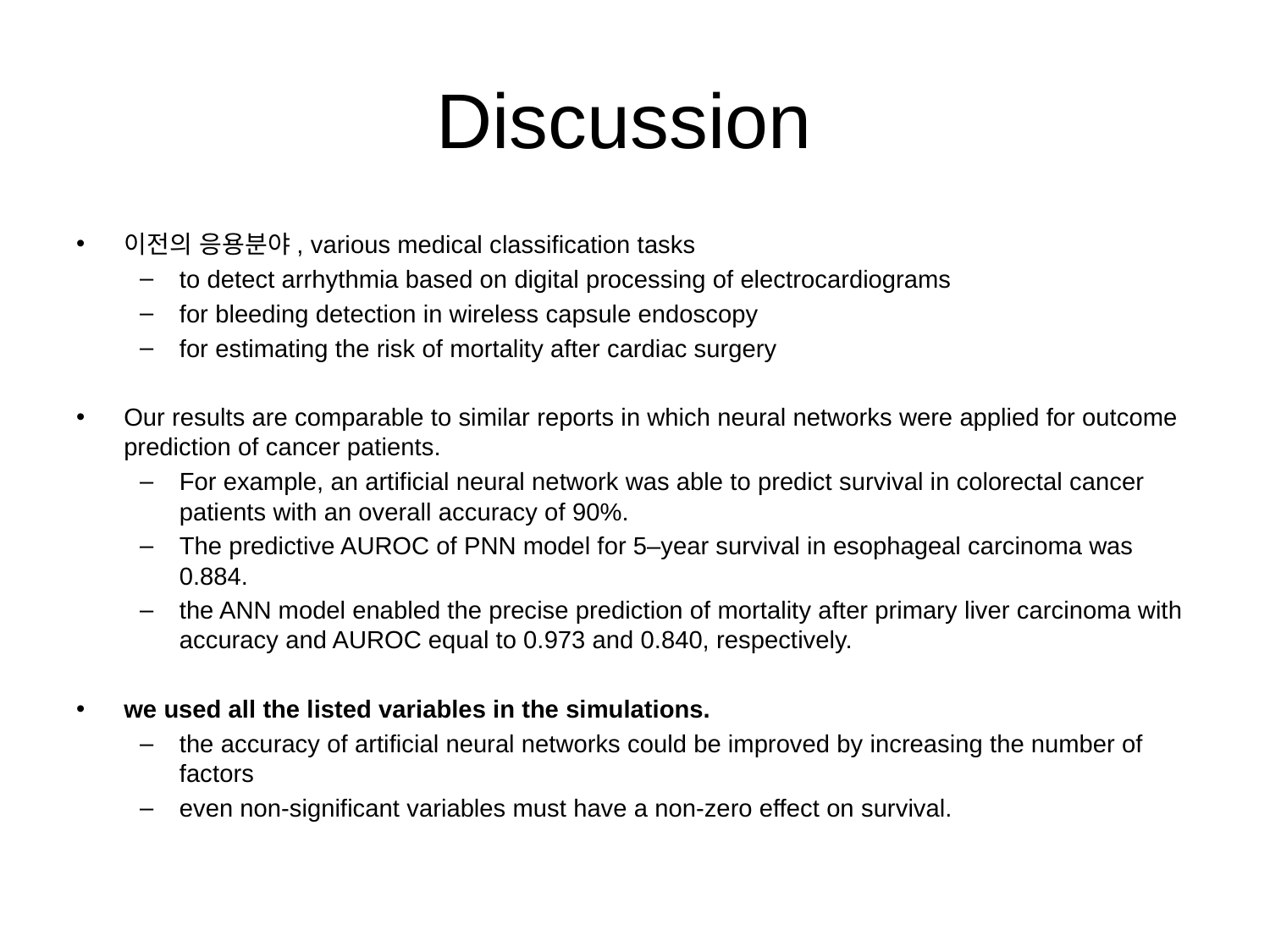

# Discussion
이전의 응용분야, various medical classification tasks
to detect arrhythmia based on digital processing of electrocardiograms
for bleeding detection in wireless capsule endoscopy
for estimating the risk of mortality after cardiac surgery

Our results are comparable to similar reports in which neural networks were applied for outcome prediction of cancer patients.
For example, an artificial neural network was able to predict survival in colorectal cancer patients with an overall accuracy of 90%.
The predictive AUROC of PNN model for 5–year survival in esophageal carcinoma was 0.884.
the ANN model enabled the precise prediction of mortality after primary liver carcinoma with accuracy and AUROC equal to 0.973 and 0.840, respectively.

we used all the listed variables in the simulations.
the accuracy of artificial neural networks could be improved by increasing the number of factors
even non-significant variables must have a non-zero effect on survival.